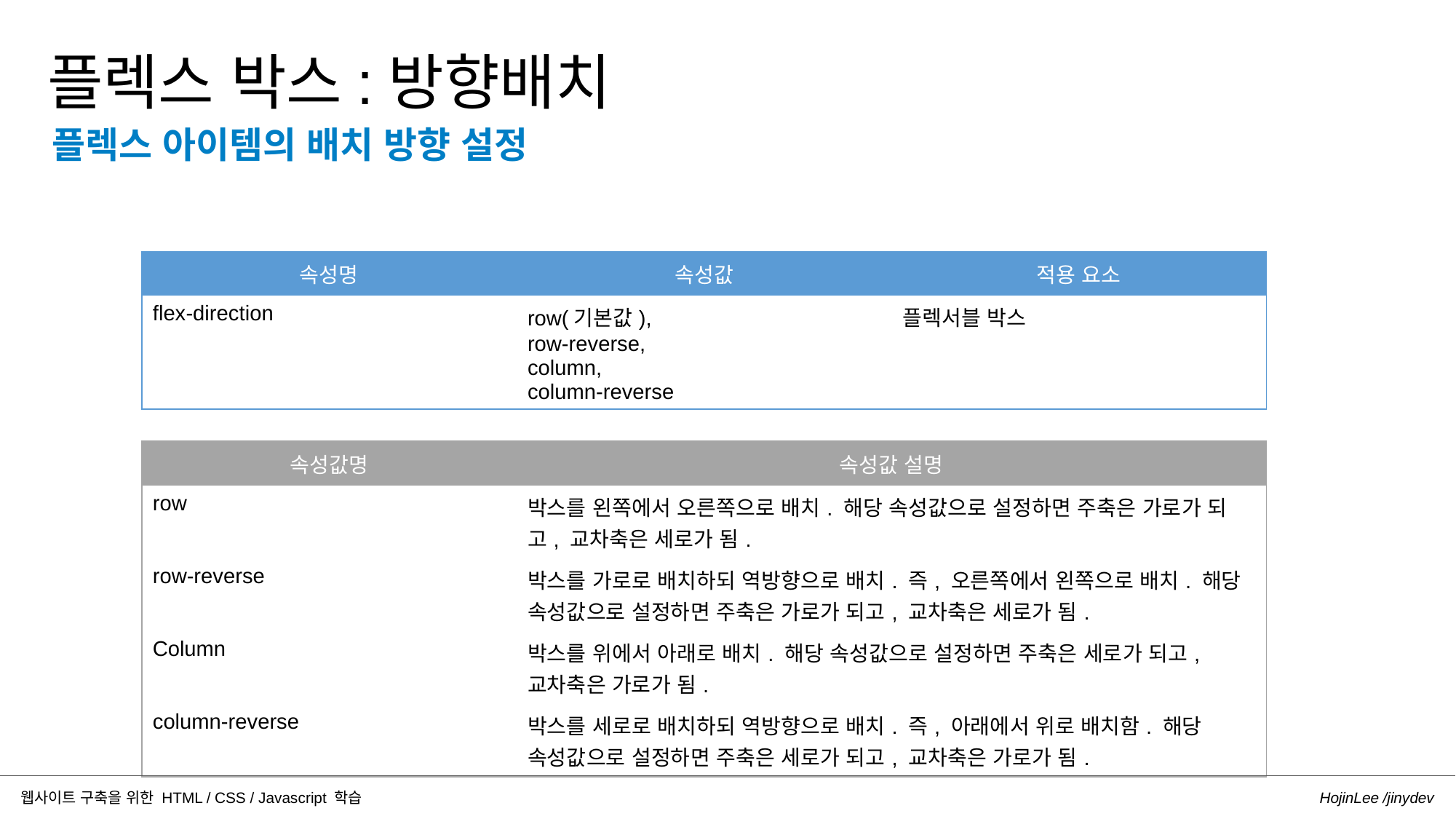

플렉스 박스:방향배치
플렉스 아이템의 배치 방향 설정
| 속성명 | 속성값 | 적용 요소 |
| --- | --- | --- |
| flex-direction | row(기본값), row-reverse, column, column-reverse | 플렉서블 박스 |
| 속성값명 | 속성값 설명 |
| --- | --- |
| row | 박스를 왼쪽에서 오른쪽으로 배치. 해당 속성값으로 설정하면 주축은 가로가 되고, 교차축은 세로가 됨. |
| row-reverse | 박스를 가로로 배치하되 역방향으로 배치. 즉, 오른쪽에서 왼쪽으로 배치. 해당 속성값으로 설정하면 주축은 가로가 되고, 교차축은 세로가 됨. |
| Column | 박스를 위에서 아래로 배치. 해당 속성값으로 설정하면 주축은 세로가 되고, 교차축은 가로가 됨. |
| column-reverse | 박스를 세로로 배치하되 역방향으로 배치. 즉, 아래에서 위로 배치함. 해당 속성값으로 설정하면 주축은 세로가 되고, 교차축은 가로가 됨. |
HojinLee /jinydev
웹사이트 구축을 위한 HTML / CSS / Javascript 학습